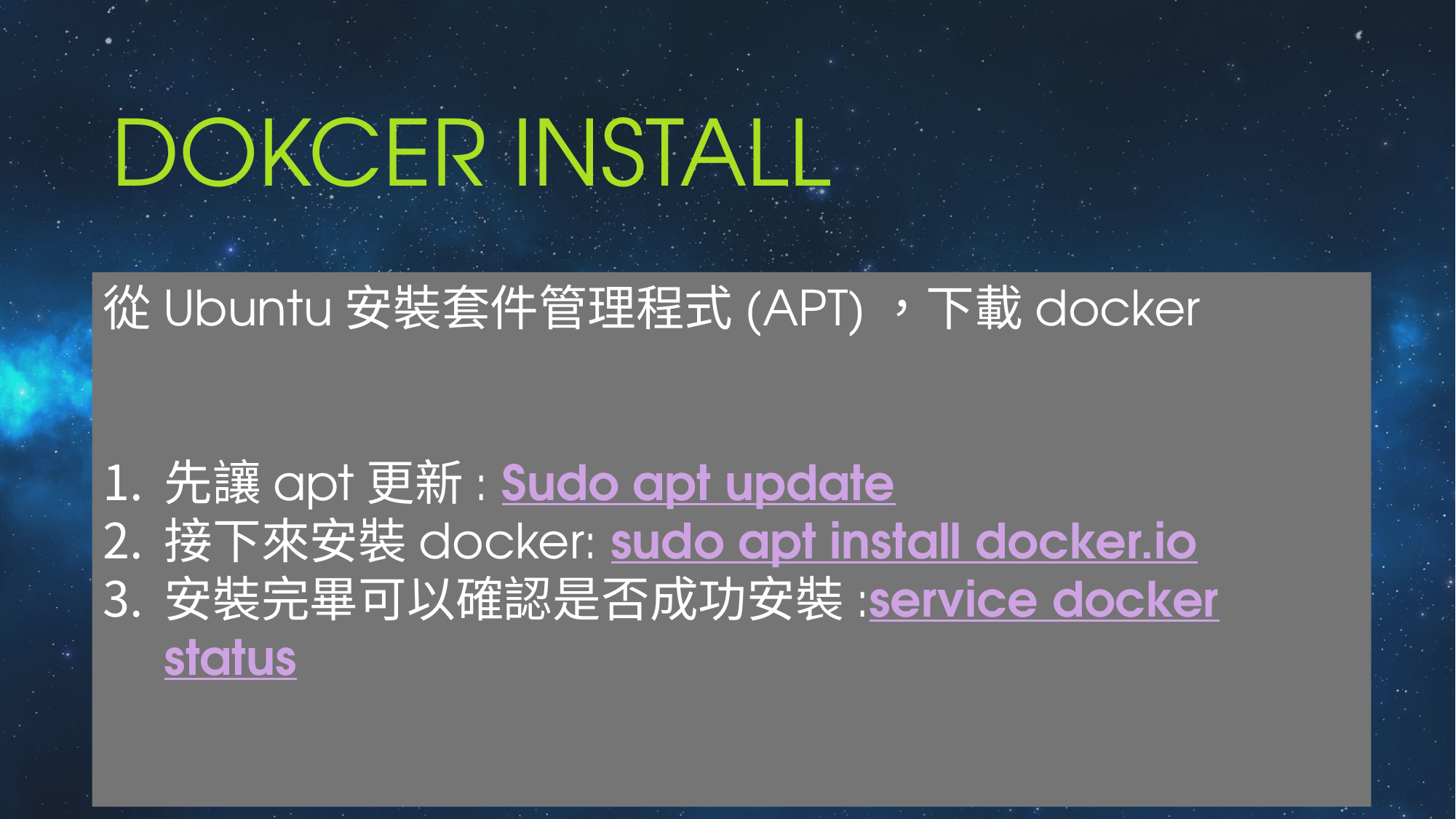

# DOKCER INSTALL
從Ubuntu安裝套件管理程式(APT)，下載docker

先讓apt更新: Sudo apt update
接下來安裝docker: sudo apt install docker.io
安裝完畢可以確認是否成功安裝:service docker status